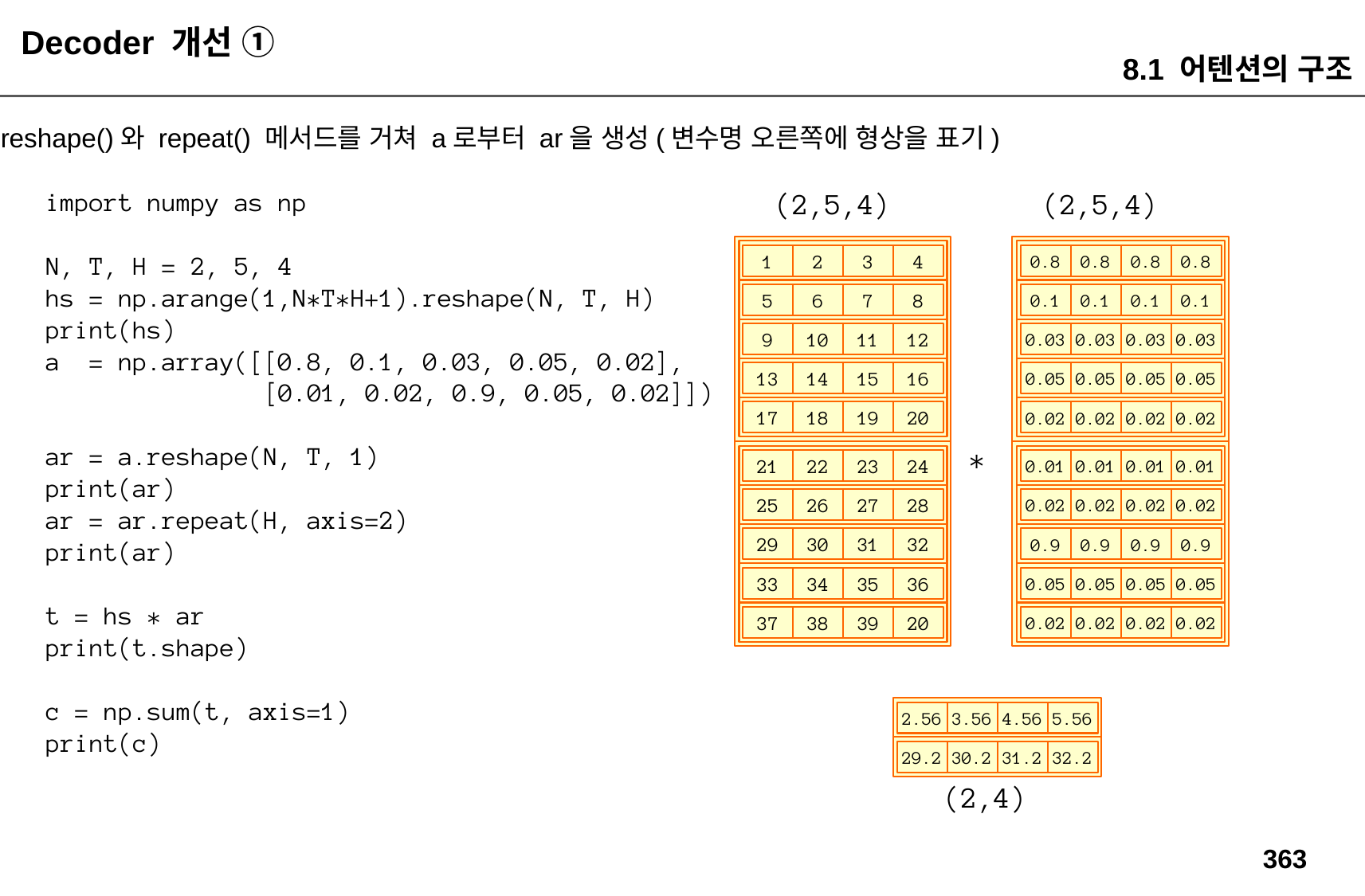

Decoder 개선 ①
8.1 어텐션의 구조
reshape()와 repeat() 메서드를 거쳐 a로부터 ar을 생성(변수명 오른쪽에 형상을 표기)
import numpy as np

N, T, H = 2, 5, 4
hs = np.arange(1,N*T*H+1).reshape(N, T, H)
print(hs)
a  = np.array([[0.8, 0.1, 0.03, 0.05, 0.02],
               [0.01, 0.02, 0.9, 0.05, 0.02]])

ar = a.reshape(N, T, 1)
print(ar)
ar = ar.repeat(H, axis=2)
print(ar)

t = hs * ar
print(t.shape)

c = np.sum(t, axis=1)
print(c)
(2,5,4)
(2,5,4)

1
2
3
4
0.8
0.8
0.8
0.8

5
6
7
8
0.1
0.1
0.1
0.1

9
10
11
12
0.03
0.03
0.03
0.03

13
14
15
16
0.05
0.05
0.05
0.05

17
18
19
20
0.02
0.02
0.02
0.02
*

21
22
23
24
0.01
0.01
0.01
0.01

25
26
27
28
0.02
0.02
0.02
0.02

29
30
31
32
0.9
0.9
0.9
0.9

33
34
35
36
0.05
0.05
0.05
0.05

37
38
39
20
0.02
0.02
0.02
0.02

2.56
3.56
4.56
5.56

29.2
30.2
31.2
32.2
(2,4)